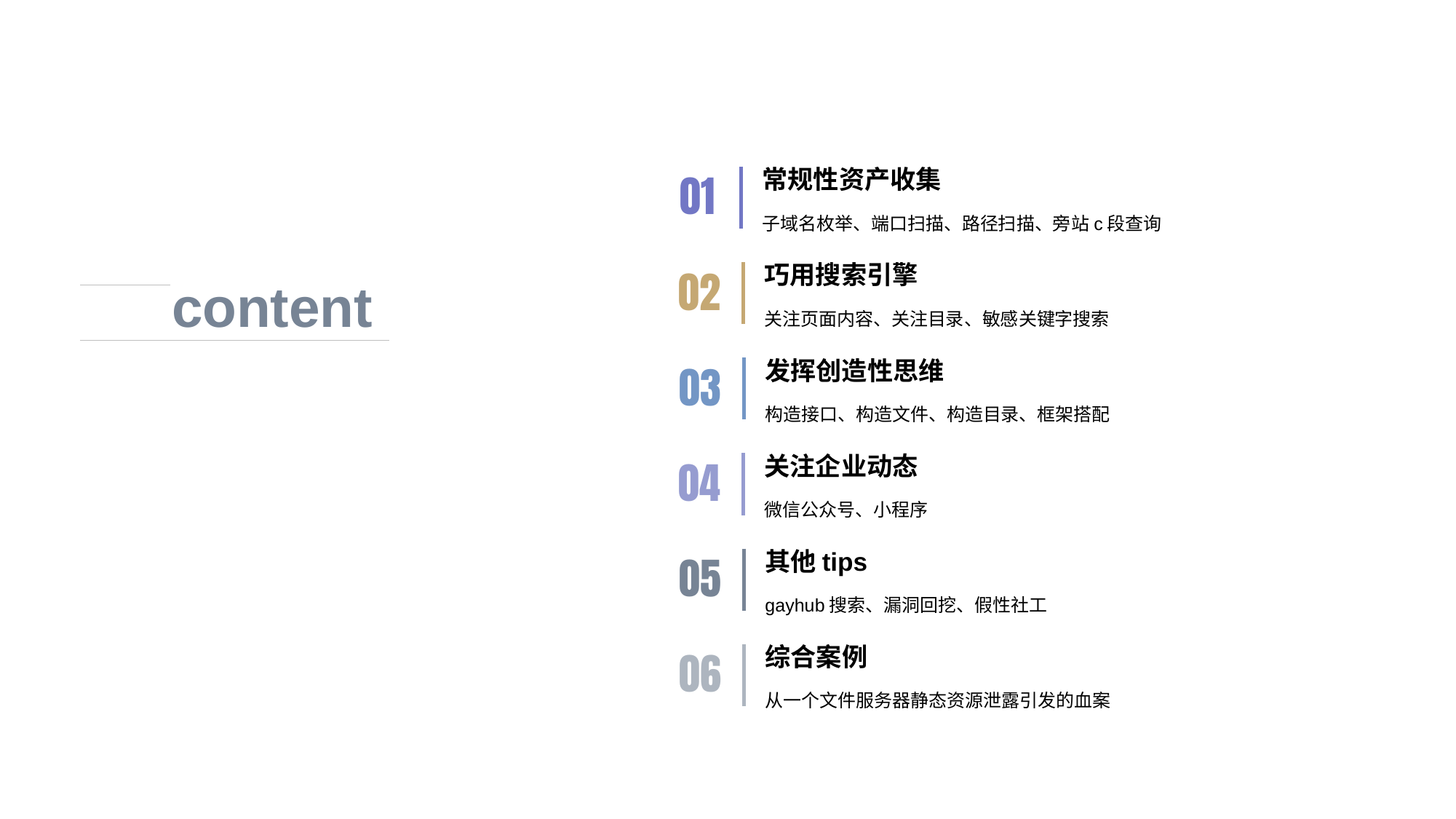

常规性资产收集
01
子域名枚举、端口扫描、路径扫描、旁站c段查询
巧用搜索引擎
content
02
关注页面内容、关注目录、敏感关键字搜索
发挥创造性思维
03
构造接口、构造文件、构造目录、框架搭配
关注企业动态
04
微信公众号、小程序
其他tips
05
gayhub搜索、漏洞回挖、假性社工

综合案例
06
从一个文件服务器静态资源泄露引发的血案